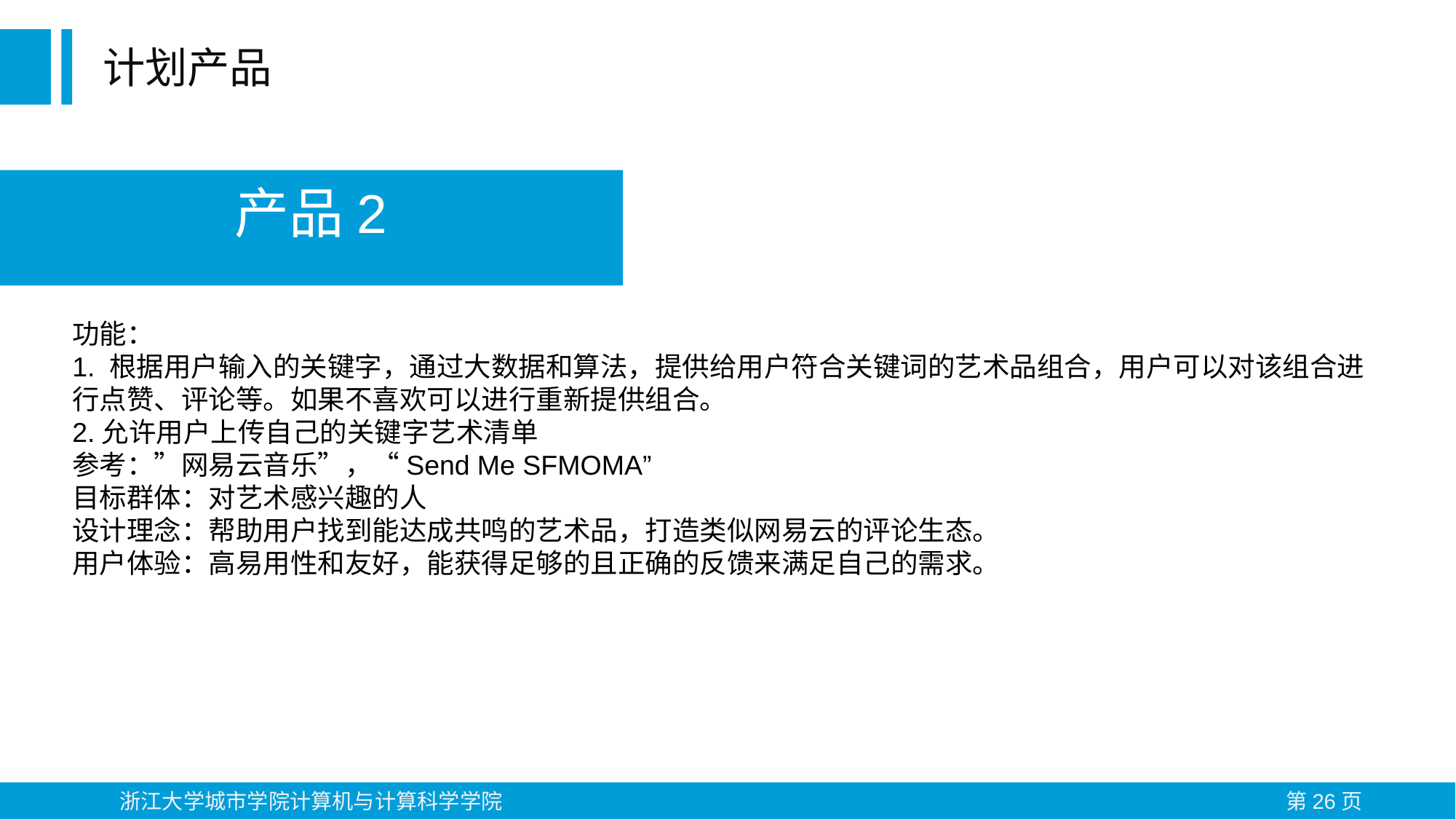

计划产品
产品2

功能：
1. 根据用户输入的关键字，通过大数据和算法，提供给用户符合关键词的艺术品组合，用户可以对该组合进行点赞、评论等。如果不喜欢可以进行重新提供组合。
2.允许用户上传自己的关键字艺术清单
参考：”网易云音乐”，“Send Me SFMOMA”
目标群体：对艺术感兴趣的人
设计理念：帮助用户找到能达成共鸣的艺术品，打造类似网易云的评论生态。
用户体验：高易用性和友好，能获得足够的且正确的反馈来满足自己的需求。

浙江大学城市学院计算机与计算科学学院
第26页